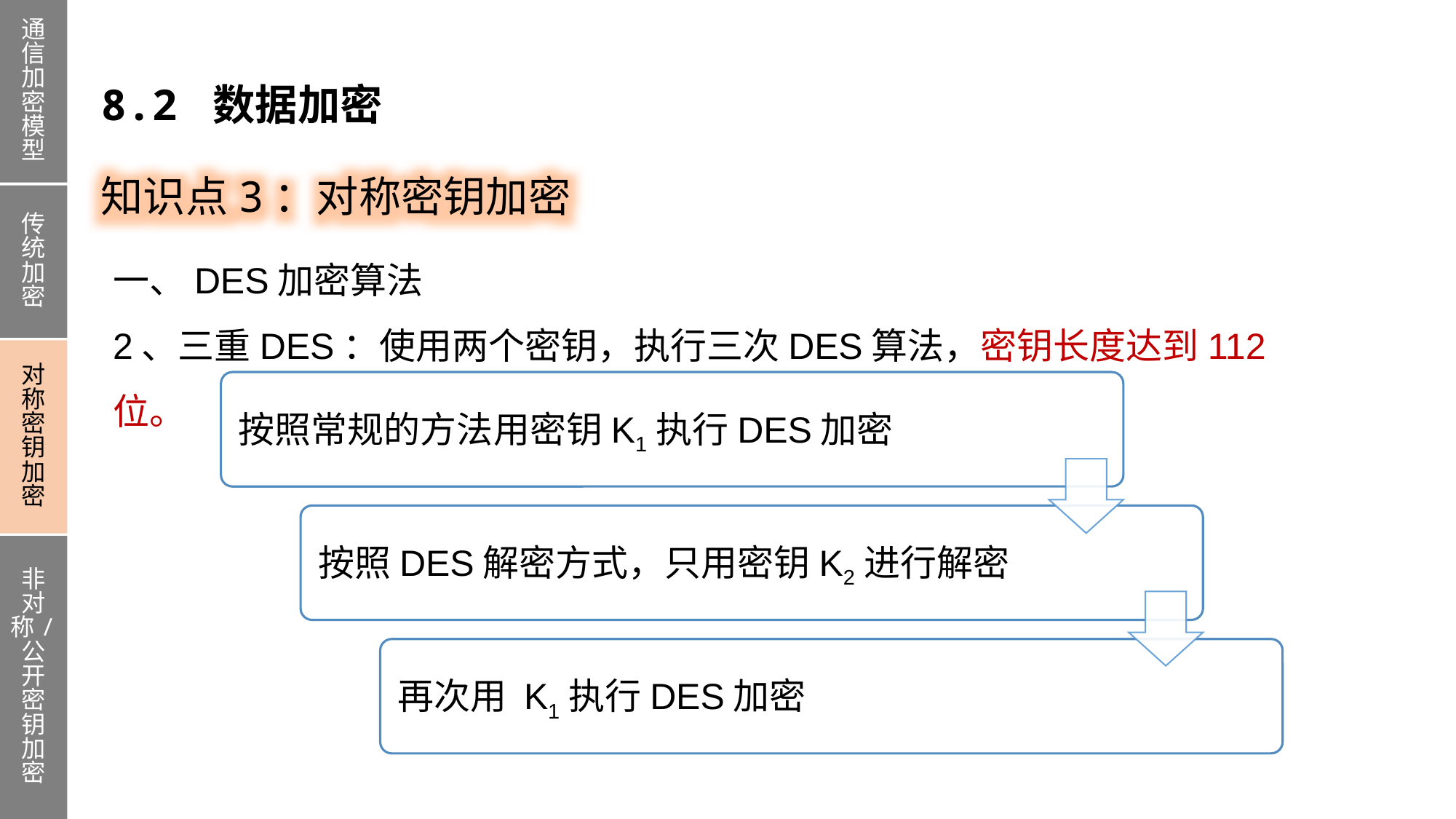

通信加密模型
传统加密
对称密钥加密
非对称/公开密钥加密
8.2 数据加密
知识点3：对称密钥加密
一、DES加密算法
2、三重DES：使用两个密钥，执行三次DES算法，密钥长度达到112位。
按照常规的方法用密钥K1执行DES加密
按照DES解密方式，只用密钥K2进行解密
再次用 K1执行DES加密